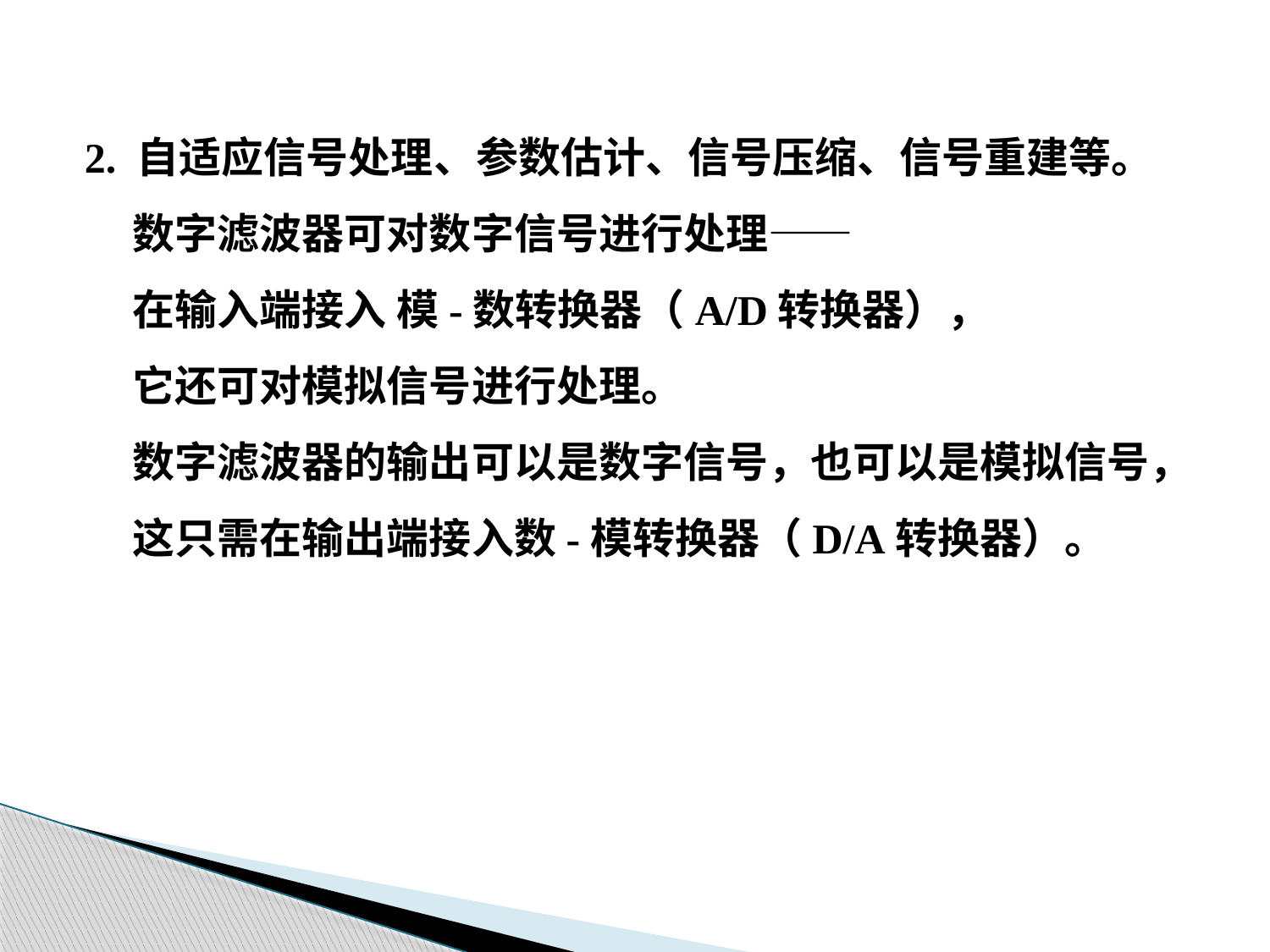

2. 自适应信号处理、参数估计、信号压缩、信号重建等。
    数字滤波器可对数字信号进行处理——
    在输入端接入 模-数转换器（A/D转换器），
    它还可对模拟信号进行处理。
    数字滤波器的输出可以是数字信号，也可以是模拟信号，
    这只需在输出端接入数-模转换器（D/A转换器）。